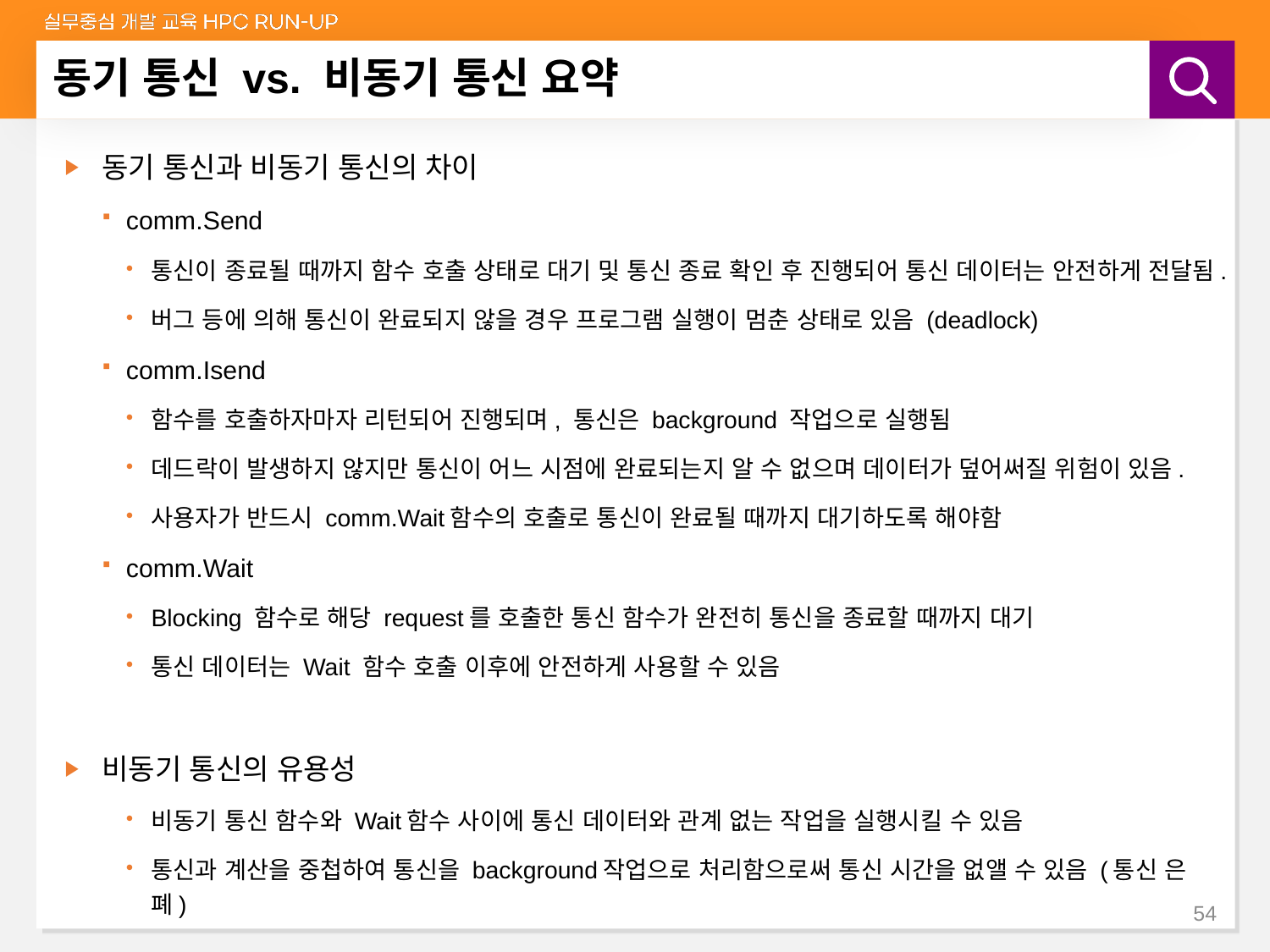

# 동기 통신 vs. 비동기 통신 요약
동기 통신과 비동기 통신의 차이
comm.Send
통신이 종료될 때까지 함수 호출 상태로 대기 및 통신 종료 확인 후 진행되어 통신 데이터는 안전하게 전달됨.
버그 등에 의해 통신이 완료되지 않을 경우 프로그램 실행이 멈춘 상태로 있음 (deadlock)
comm.Isend
함수를 호출하자마자 리턴되어 진행되며, 통신은 background 작업으로 실행됨
데드락이 발생하지 않지만 통신이 어느 시점에 완료되는지 알 수 없으며 데이터가 덮어써질 위험이 있음.
사용자가 반드시 comm.Wait함수의 호출로 통신이 완료될 때까지 대기하도록 해야함
comm.Wait
Blocking 함수로 해당 request를 호출한 통신 함수가 완전히 통신을 종료할 때까지 대기
통신 데이터는 Wait 함수 호출 이후에 안전하게 사용할 수 있음

비동기 통신의 유용성
비동기 통신 함수와 Wait함수 사이에 통신 데이터와 관계 없는 작업을 실행시킬 수 있음
통신과 계산을 중첩하여 통신을 background작업으로 처리함으로써 통신 시간을 없앨 수 있음 (통신 은폐)
54